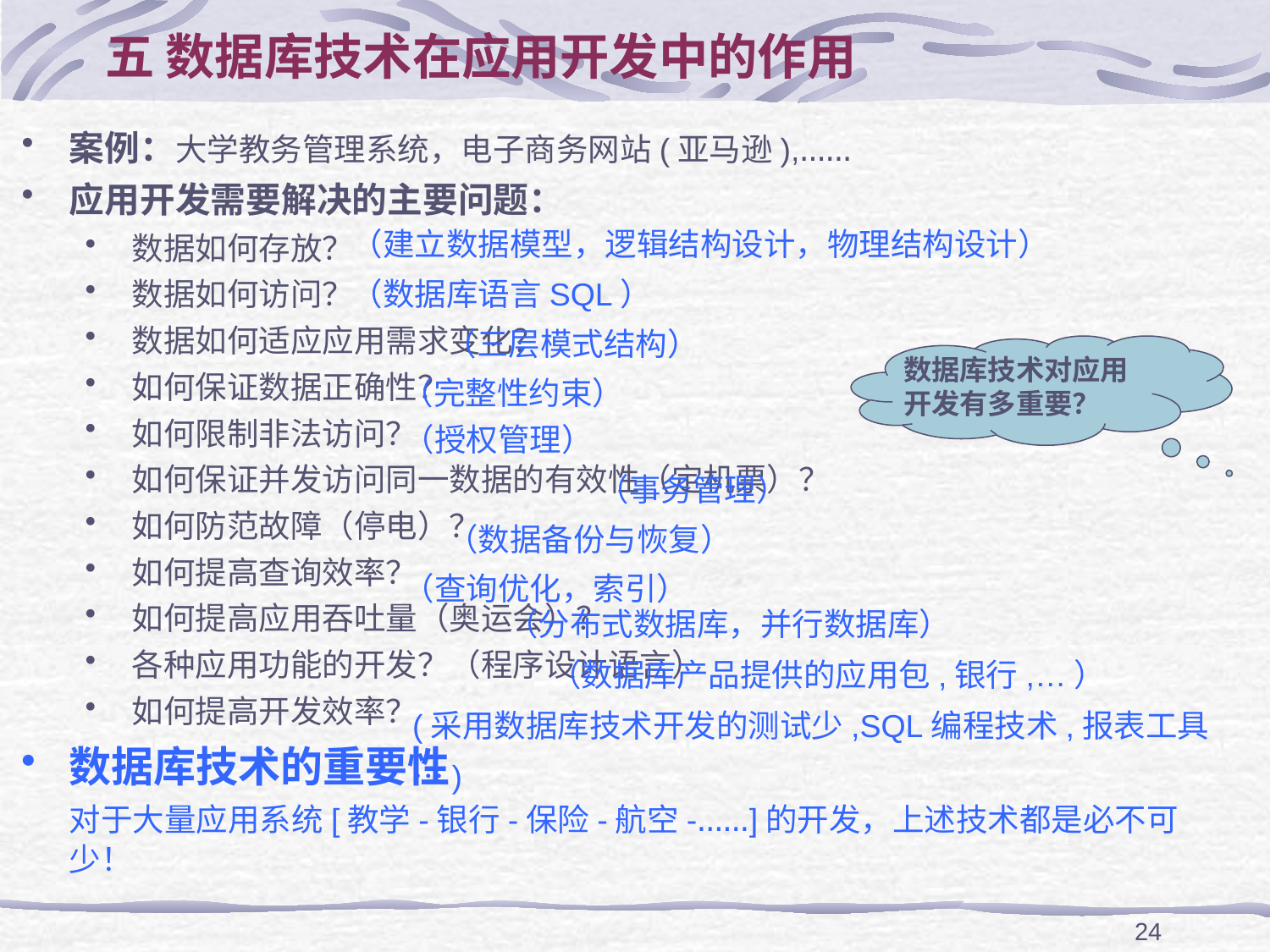

# 五 数据库技术在应用开发中的作用
案例：大学教务管理系统，电子商务网站(亚马逊),……
应用开发需要解决的主要问题：
数据如何存放？
数据如何访问？
数据如何适应应用需求变化？
如何保证数据正确性？
如何限制非法访问？
如何保证并发访问同一数据的有效性（定机票）？
如何防范故障（停电）？
如何提高查询效率？
如何提高应用吞吐量（奥运会）？
各种应用功能的开发？（程序设计语言）
如何提高开发效率？
数据库技术的重要性
	对于大量应用系统[教学-银行-保险-航空-……]的开发，上述技术都是必不可少！
（建立数据模型，逻辑结构设计，物理结构设计）
（数据库语言SQL）
            （三层模式结构）
      （完整性约束）
（授权管理）
                          （事务管理）
     （数据备份与恢复）
（查询优化，索引）
            （分布式数据库，并行数据库）
                  （数据库产品提供的应用包,银行,…）
(采用数据库技术开发的测试少,SQL编程技术,报表工具…)
数据库技术对应用开发有多重要？
24